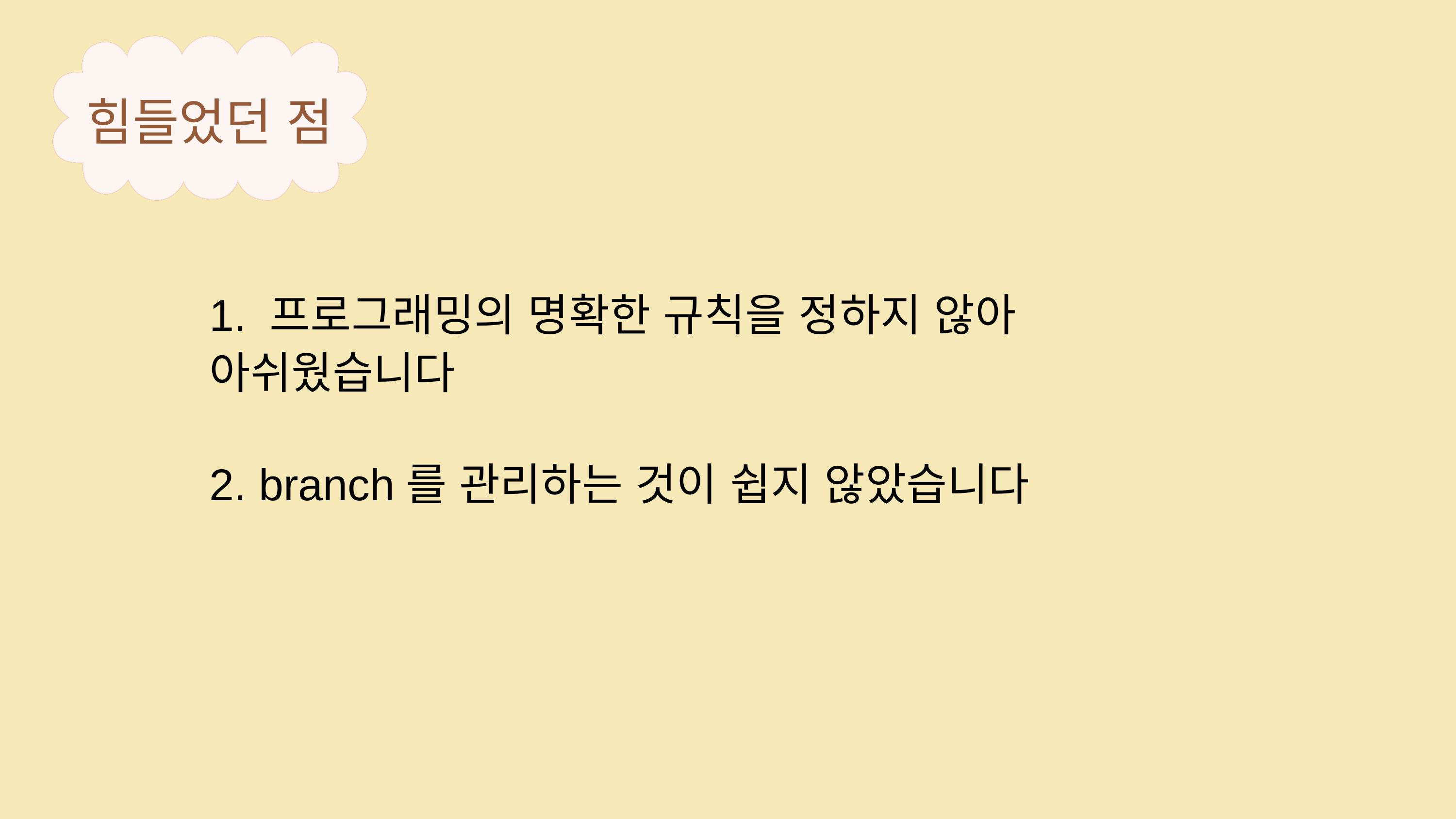

힘들었던 점
1. 프로그래밍의 명확한 규칙을 정하지 않아 아쉬웠습니다
2. branch를 관리하는 것이 쉽지 않았습니다